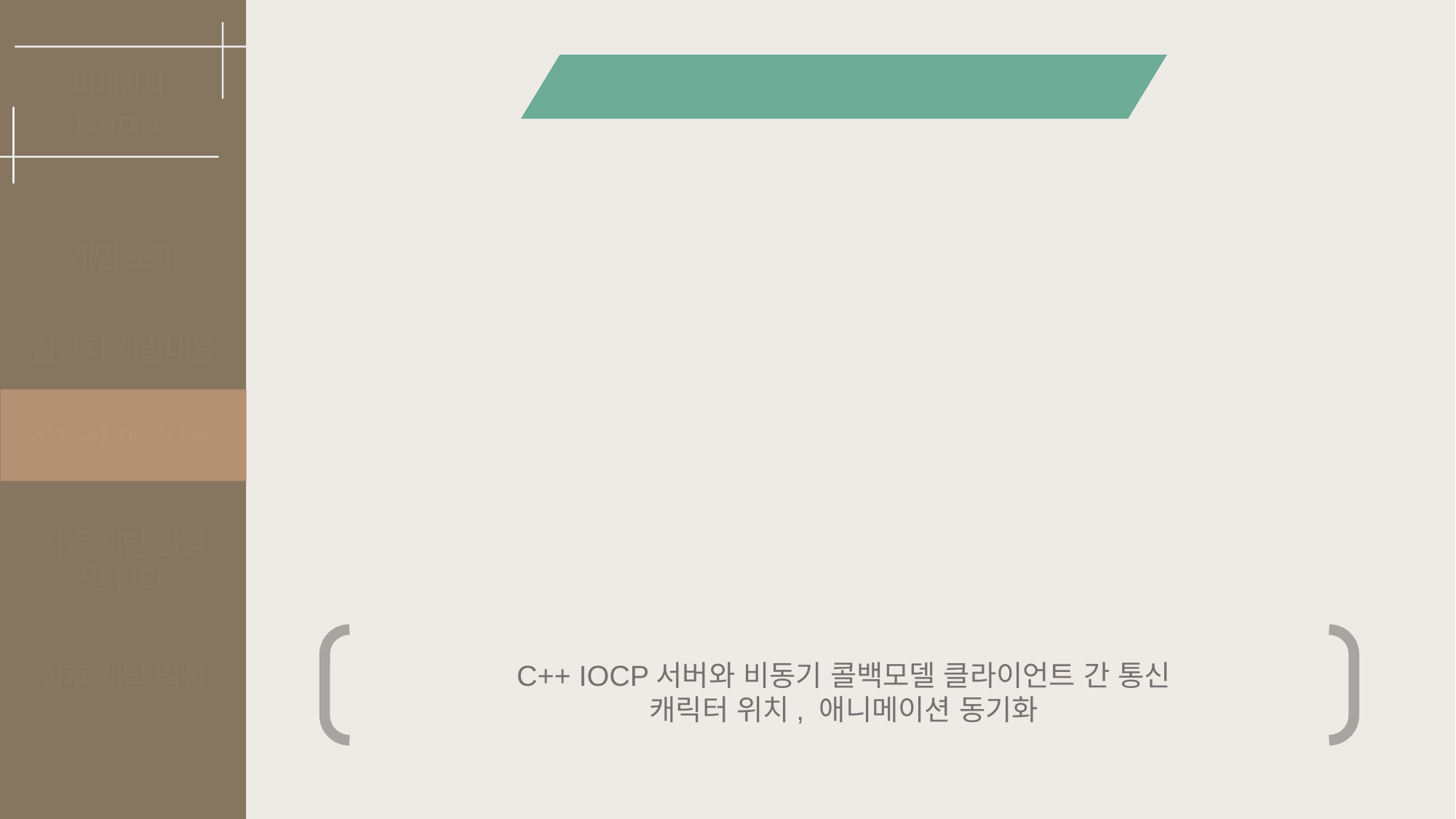

클라이언트 간 캐릭터 동기화
미세먼지
Fine Dust
게임 소개
김연지 개발내용

장은선 개발내용
장은선 개발내용
기존 개발 일정
및 현황

향후 개발 일정
C++ IOCP서버와 비동기 콜백모델 클라이언트 간 통신
캐릭터 위치, 애니메이션 동기화